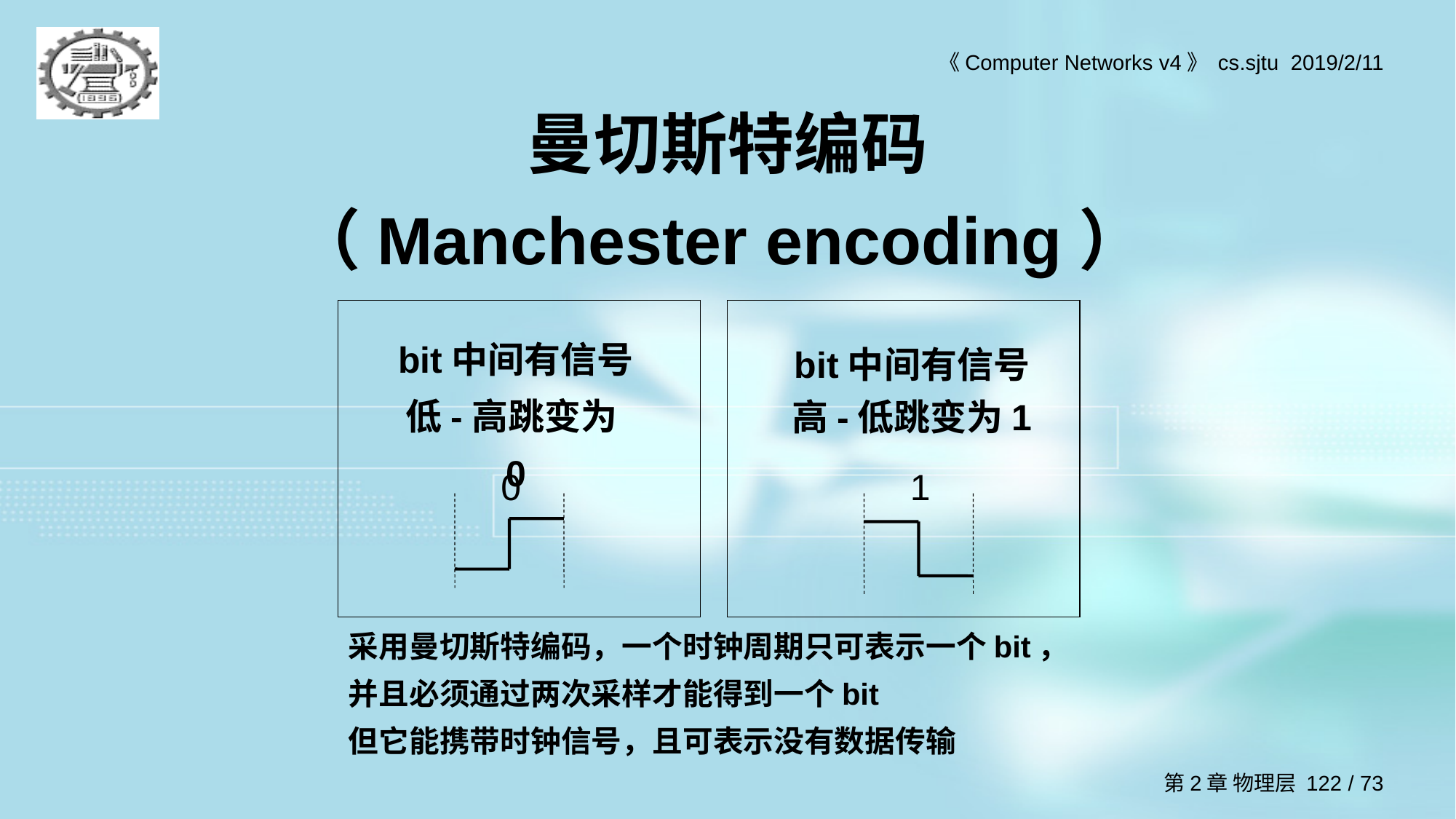

# 曼切斯特编码 （Manchester encoding）

bit中间有信号低-高跳变为0
bit中间有信号高-低跳变为1
0

1

采用曼切斯特编码，一个时钟周期只可表示一个bit，并且必须通过两次采样才能得到一个bit
但它能携带时钟信号，且可表示没有数据传输